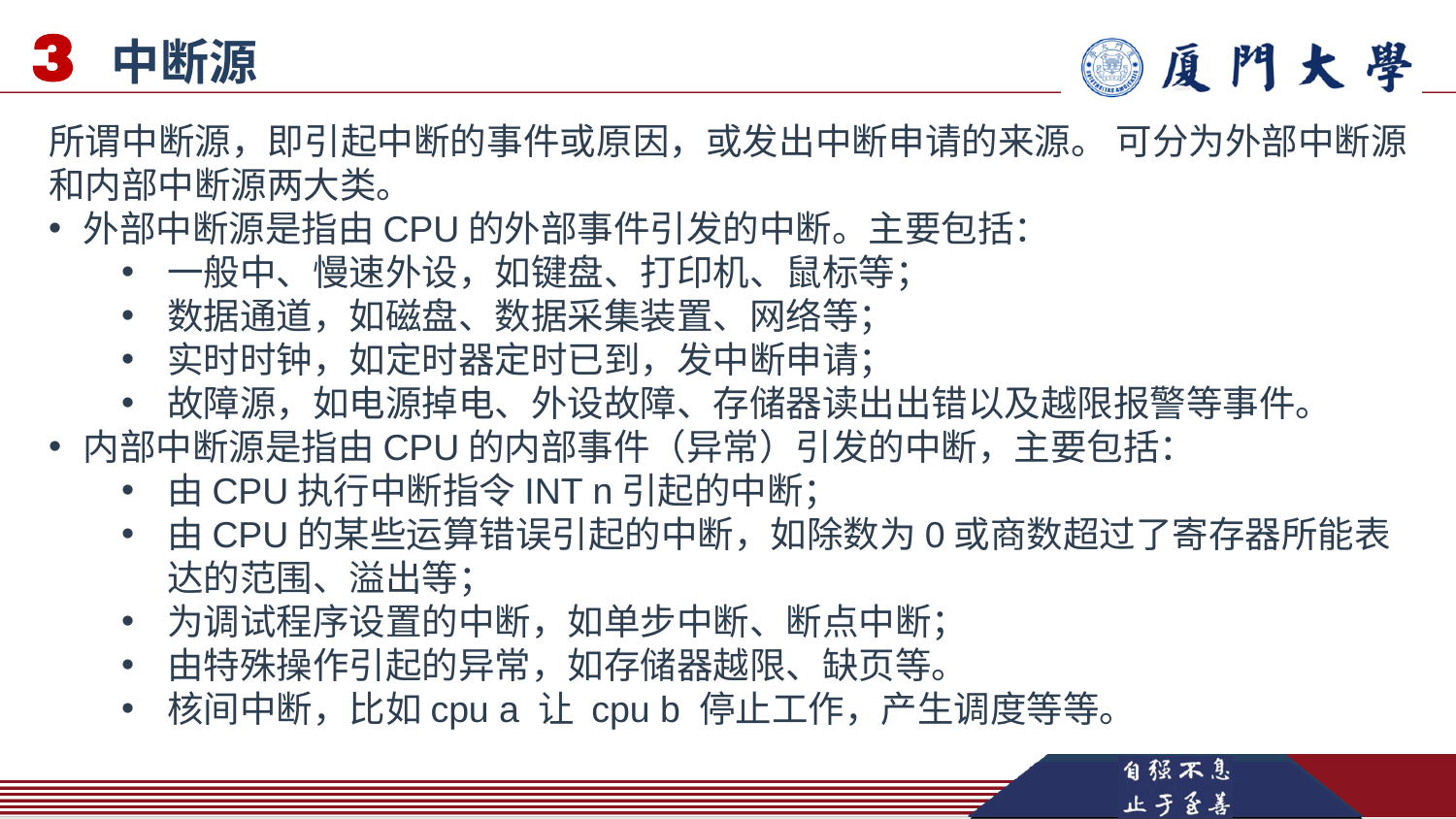

3 中断源
所谓中断源，即引起中断的事件或原因，或发出中断申请的来源。 可分为外部中断源和内部中断源两大类。
外部中断源是指由CPU的外部事件引发的中断。主要包括：
一般中、慢速外设，如键盘、打印机、鼠标等；
数据通道，如磁盘、数据采集装置、网络等；
实时时钟，如定时器定时已到，发中断申请；
故障源，如电源掉电、外设故障、存储器读出出错以及越限报警等事件。
内部中断源是指由CPU的内部事件（异常）引发的中断，主要包括：
由CPU执行中断指令INT n引起的中断；
由CPU的某些运算错误引起的中断，如除数为0或商数超过了寄存器所能表达的范围、溢出等；
为调试程序设置的中断，如单步中断、断点中断；
由特殊操作引起的异常，如存储器越限、缺页等。
核间中断，比如cpu a 让 cpu b 停止工作，产生调度等等。